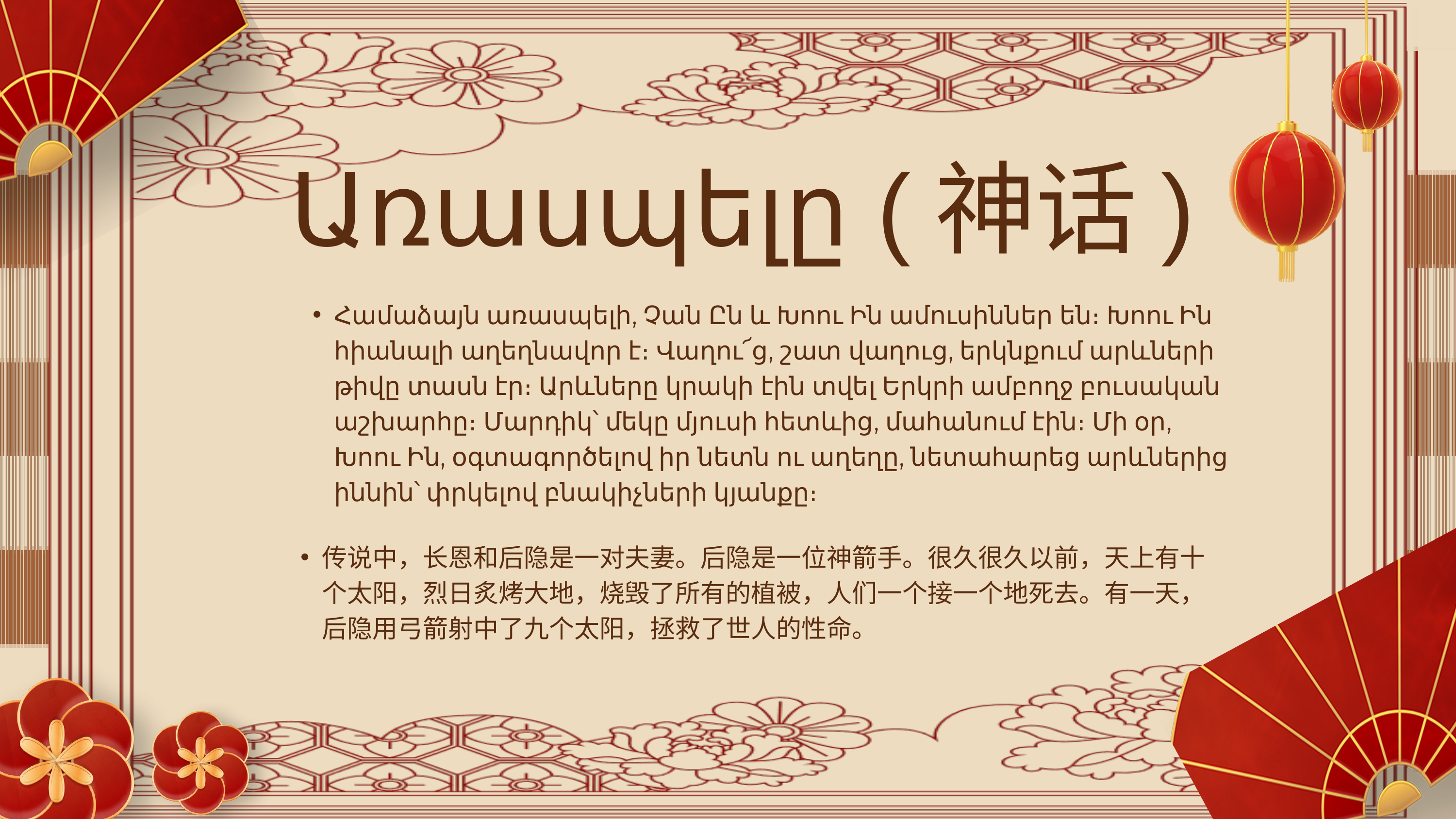

Առասպելը (神话)

Համաձայն առասպելի, Չան Ըն և Խոու Ին ամուսիններ են։ Խոու Ին հիանալի աղեղնավոր է։ Վաղու՜ց, շատ վաղուց, երկնքում արևների թիվը տասն էր։ Արևները կրակի էին տվել Երկրի ամբողջ բուսական աշխարհը։ Մարդիկ՝ մեկը մյուսի հետևից, մահանում էին։ Մի օր, Խոու Ին, օգտագործելով իր նետն ու աղեղը, նետահարեց արևներից իննին՝ փրկելով բնակիչների կյանքը։

传说中，长恩和后隐是一对夫妻。后隐是一位神箭手。很久很久以前，天上有十个太阳，烈日炙烤大地，烧毁了所有的植被，人们一个接一个地死去。有一天，后隐用弓箭射中了九个太阳，拯救了世人的性命。